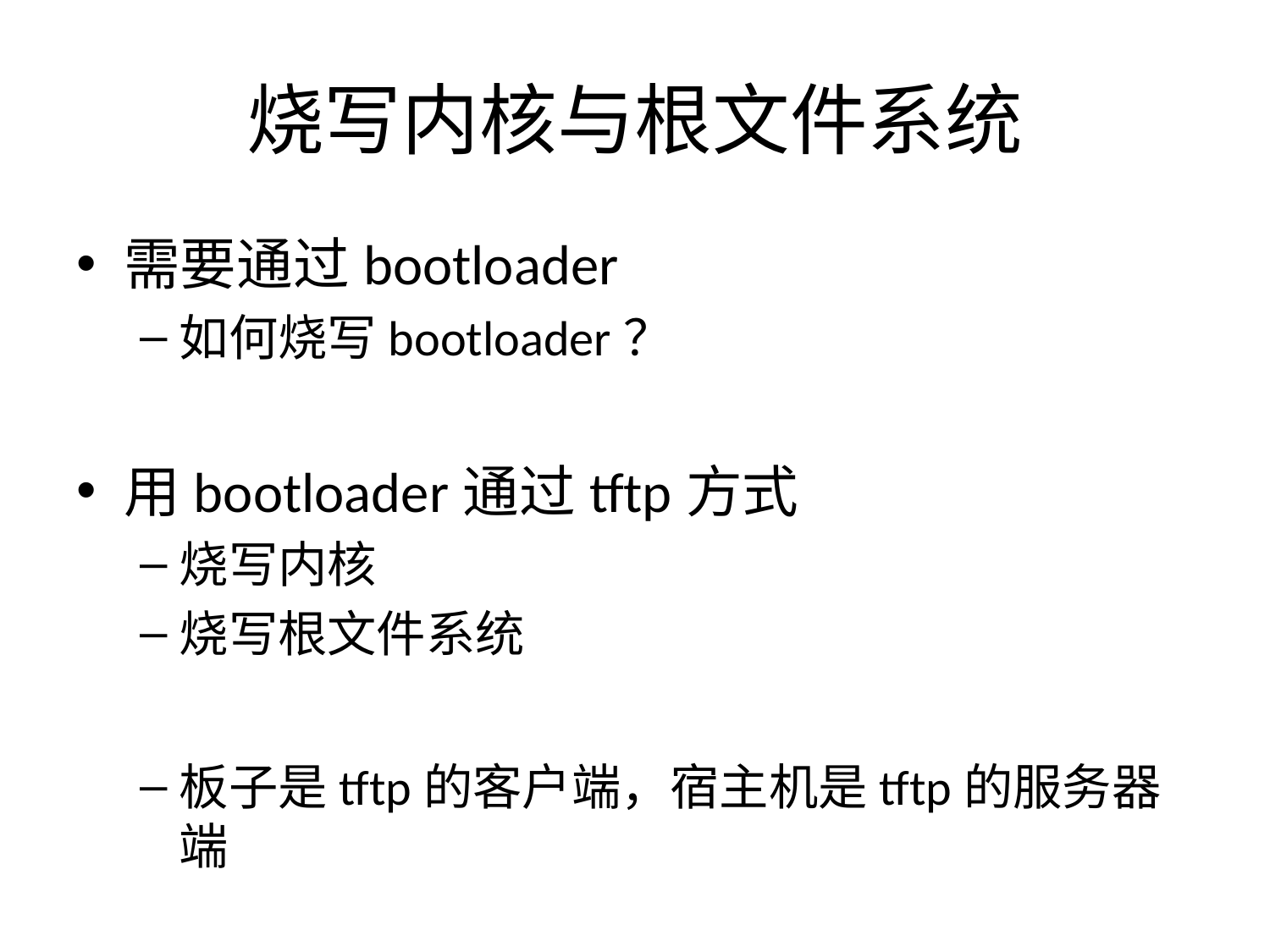

# 烧写内核与根文件系统
需要通过bootloader
如何烧写bootloader？

用bootloader通过tftp方式
烧写内核
烧写根文件系统

板子是tftp的客户端，宿主机是tftp的服务器端